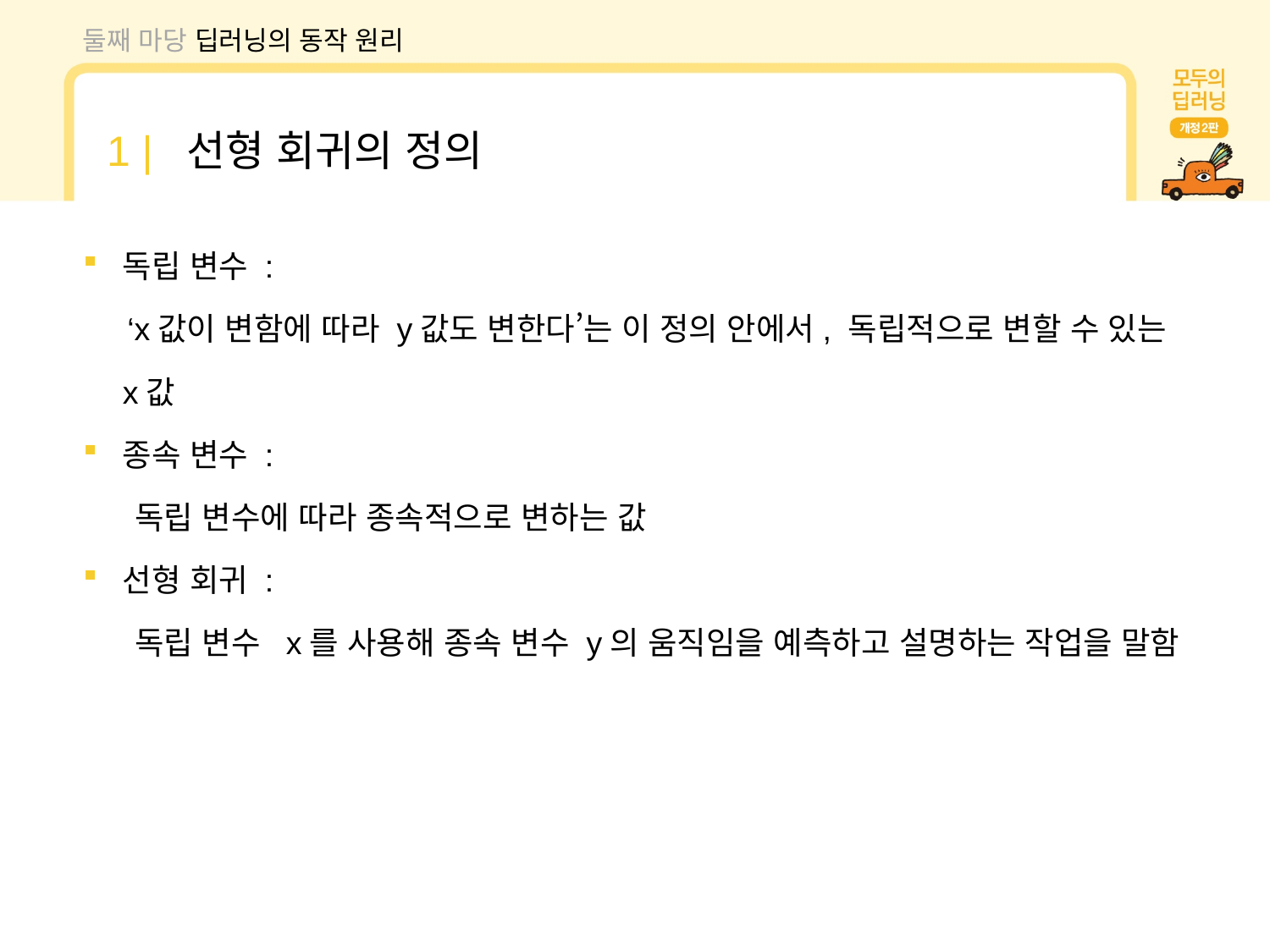

둘째 마당 딥러닝의 동작 원리
1 |  선형 회귀의 정의
독립 변수 :
     ‘x값이 변함에 따라 y값도 변한다’는 이 정의 안에서, 독립적으로 변할 수 있는 x값
종속 변수 :
     독립 변수에 따라 종속적으로 변하는 값
선형 회귀 :
     독립 변수  x를 사용해 종속 변수 y의 움직임을 예측하고 설명하는 작업을 말함